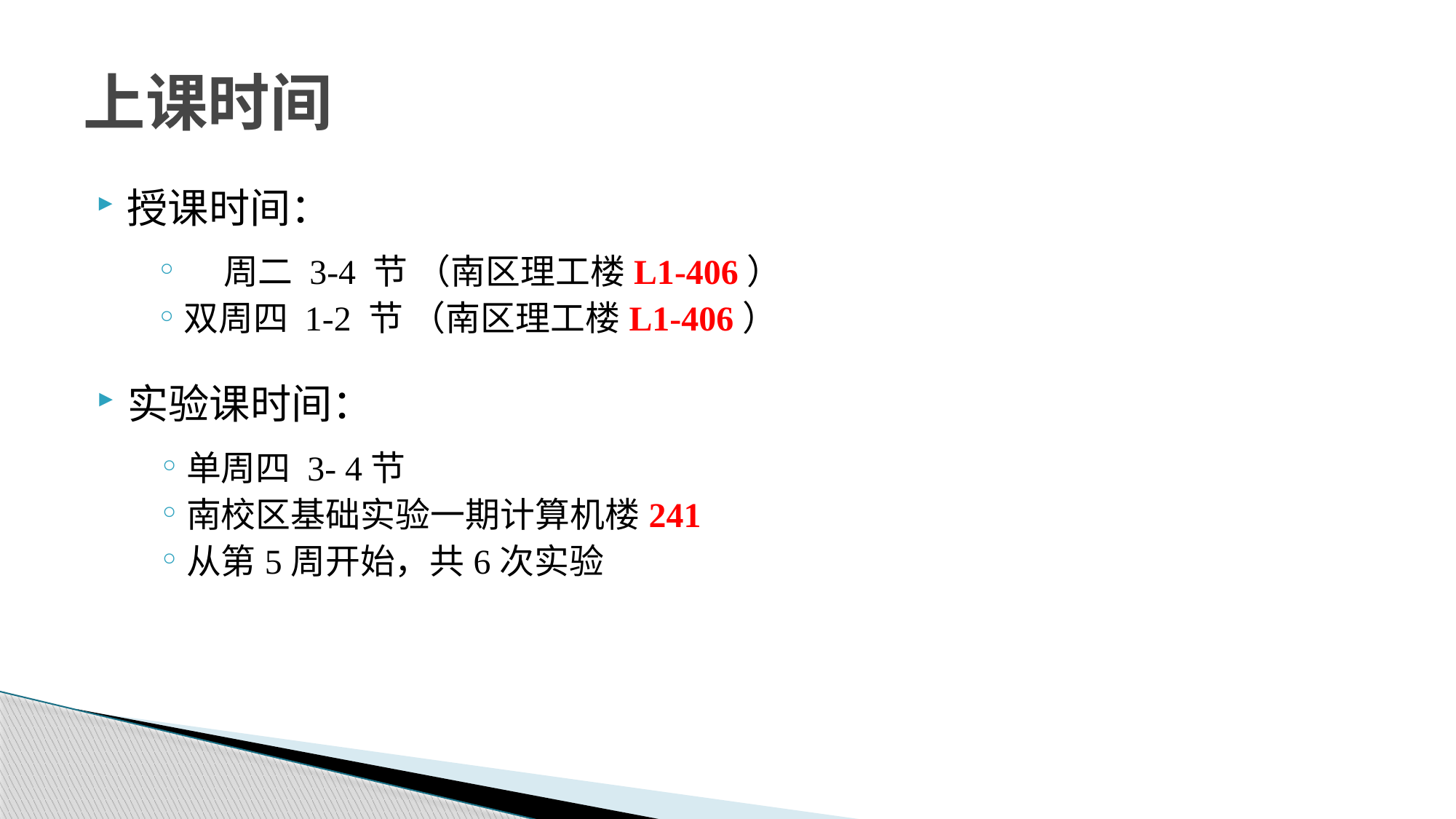

# 上课时间
授课时间：
    周二 3-4 节 （南区理工楼L1-406）
双周四 1-2 节 （南区理工楼L1-406）

实验课时间：
单周四 3- 4节
南校区基础实验一期计算机楼241
从第5周开始，共6次实验